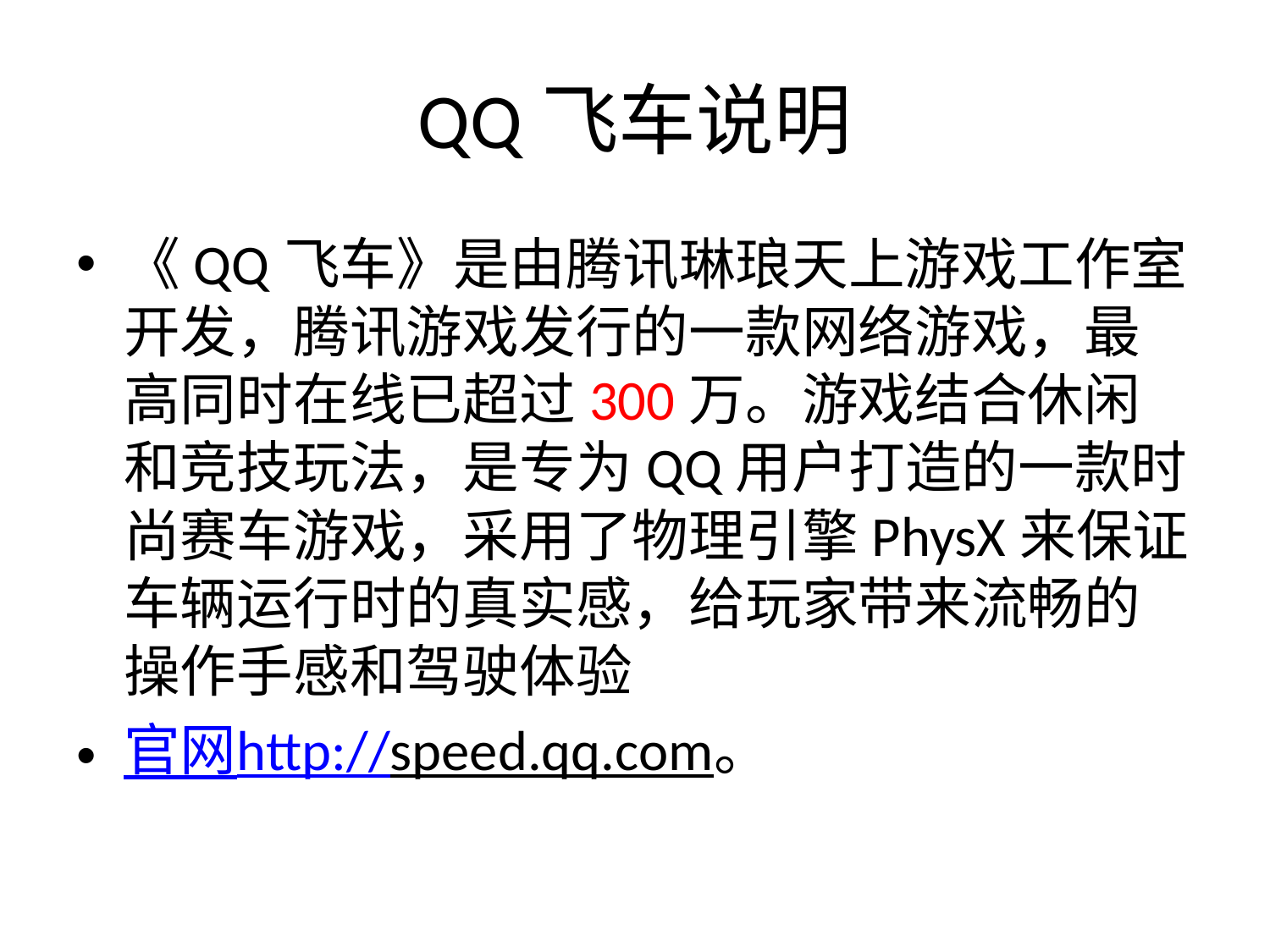

# QQ飞车说明
《QQ飞车》是由腾讯琳琅天上游戏工作室开发，腾讯游戏发行的一款网络游戏，最高同时在线已超过300万。游戏结合休闲和竞技玩法，是专为QQ用户打造的一款时尚赛车游戏，采用了物理引擎PhysX来保证车辆运行时的真实感，给玩家带来流畅的操作手感和驾驶体验
官网http://speed.qq.com。